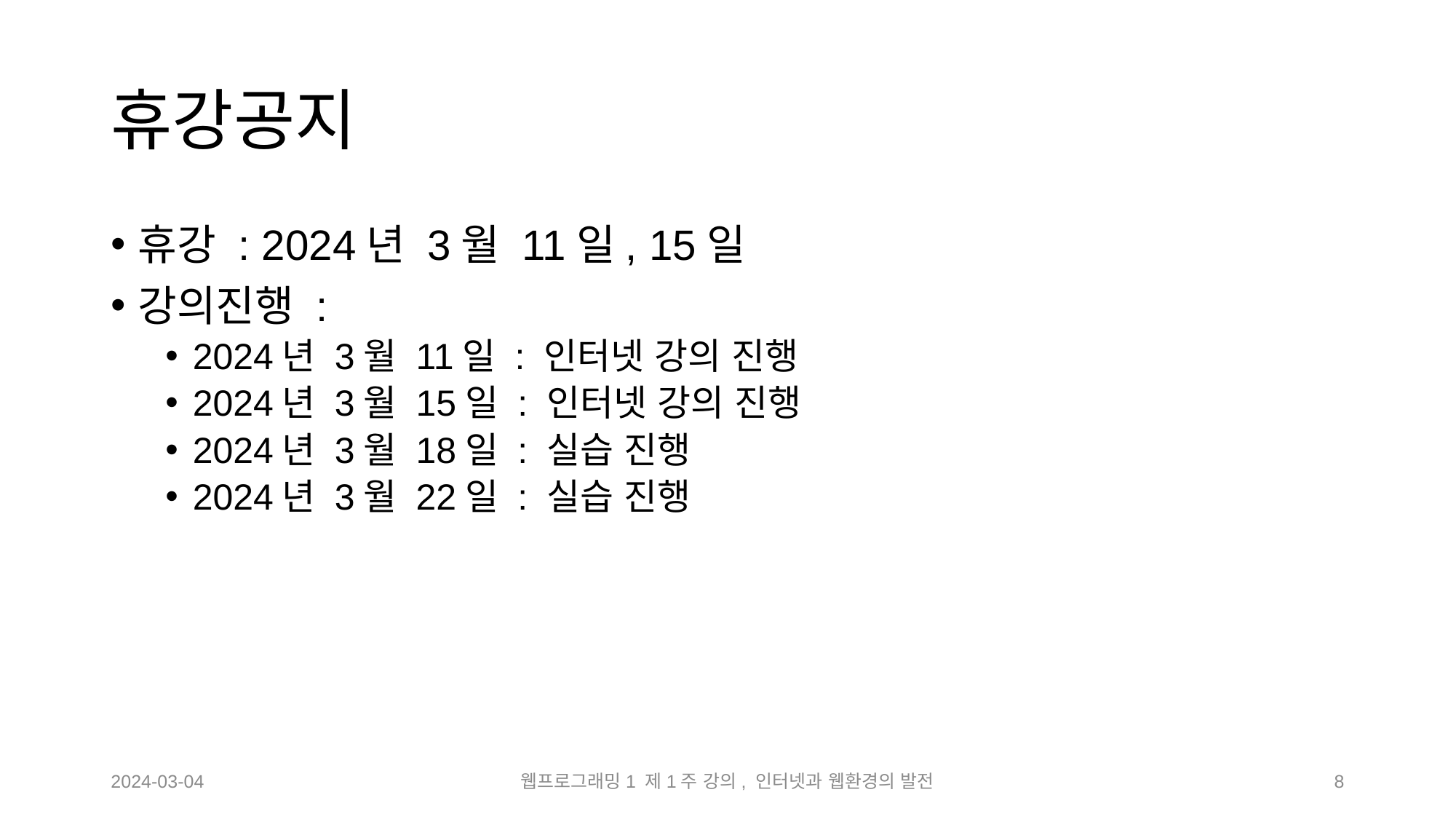

# 휴강공지
휴강 : 2024년 3월 11일, 15일
강의진행 :
2024년 3월 11일 : 인터넷 강의 진행
2024년 3월 15일 : 인터넷 강의 진행
2024년 3월 18일 : 실습 진행
2024년 3월 22일 : 실습 진행
2024-03-04
웹프로그래밍1 제1주 강의, 인터넷과 웹환경의 발전
8